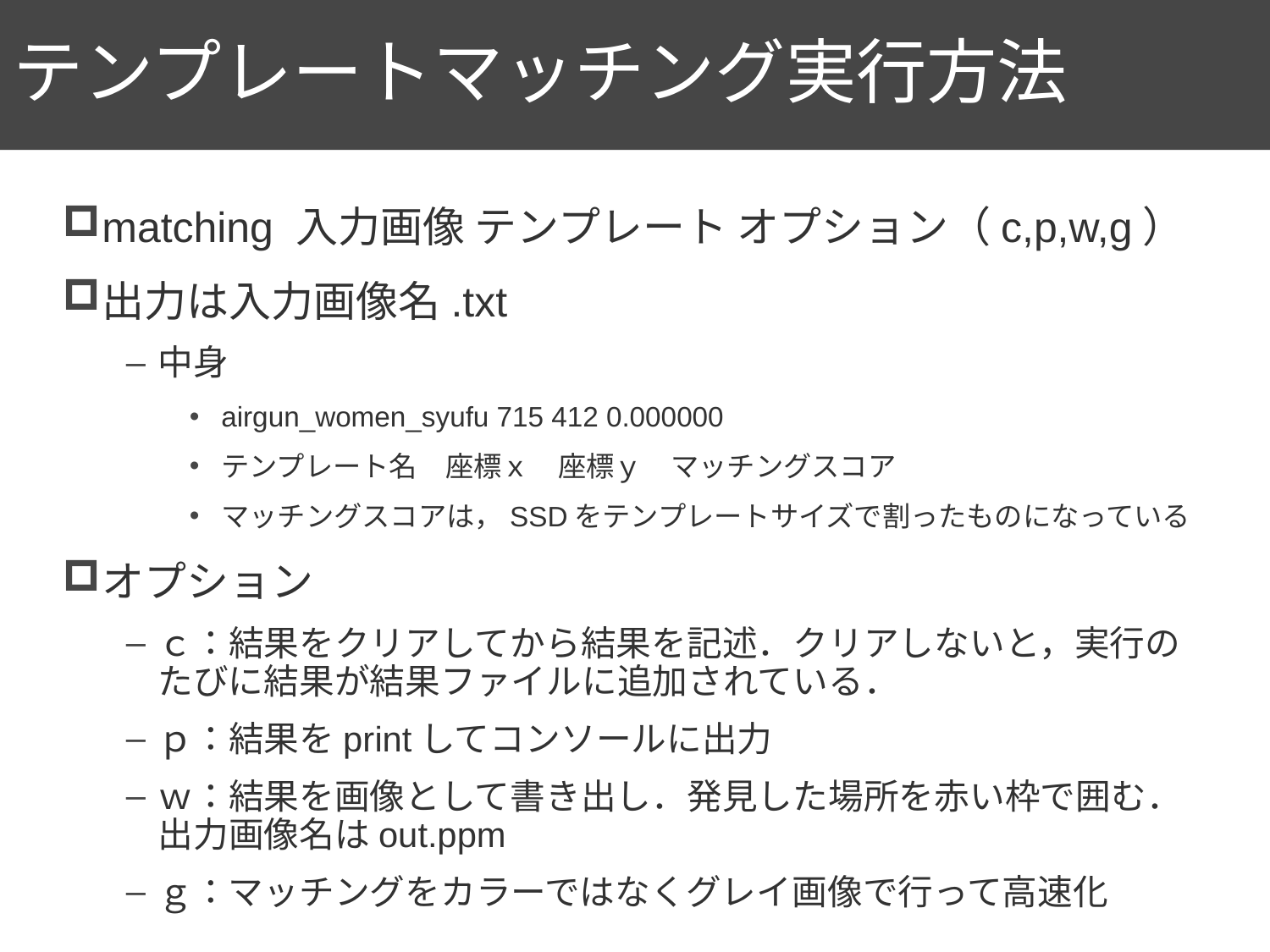

# テンプレートマッチング実行方法
84
matching 入力画像 テンプレート オプション（c,p,w,g）
出力は入力画像名.txt
中身
airgun_women_syufu 715 412 0.000000
テンプレート名　座標ｘ　座標ｙ　マッチングスコア
マッチングスコアは，SSDをテンプレートサイズで割ったものになっている
オプション
ｃ：結果をクリアしてから結果を記述．クリアしないと，実行のたびに結果が結果ファイルに追加されている．
ｐ：結果をprintしてコンソールに出力
ｗ：結果を画像として書き出し．発見した場所を赤い枠で囲む．出力画像名はout.ppm
ｇ：マッチングをカラーではなくグレイ画像で行って高速化